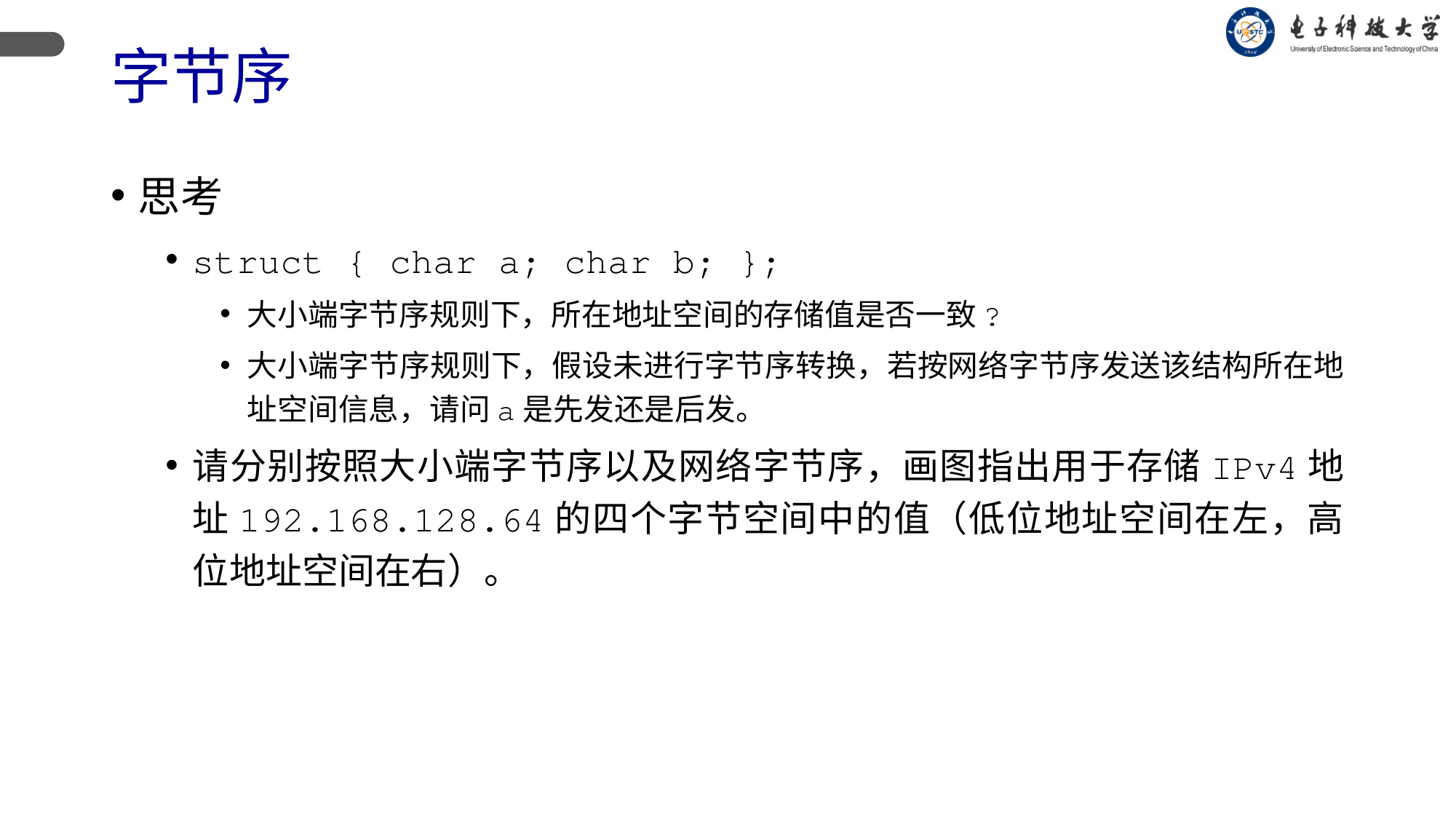

# 字节序
思考
struct { char a; char b; };
大小端字节序规则下，所在地址空间的存储值是否一致?
大小端字节序规则下，假设未进行字节序转换，若按网络字节序发送该结构所在地址空间信息，请问a是先发还是后发。
请分别按照大小端字节序以及网络字节序，画图指出用于存储IPv4地址192.168.128.64的四个字节空间中的值（低位地址空间在左，高位地址空间在右）。